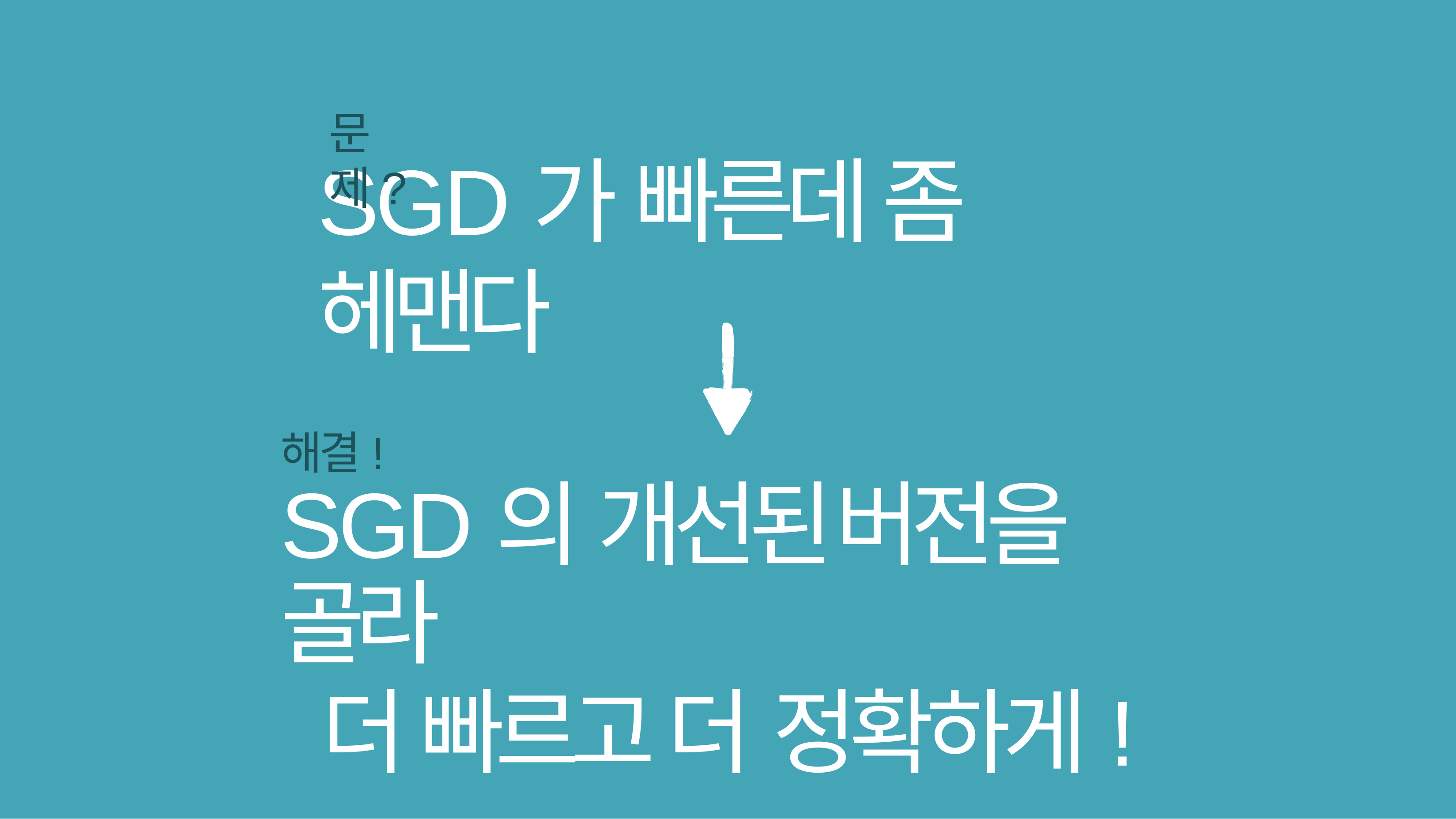

문제?
# SGD가 빠른데 좀 헤맨다

해결!
SGD의 개선된 버전을 골라
더 빠르고 더 정확하게!